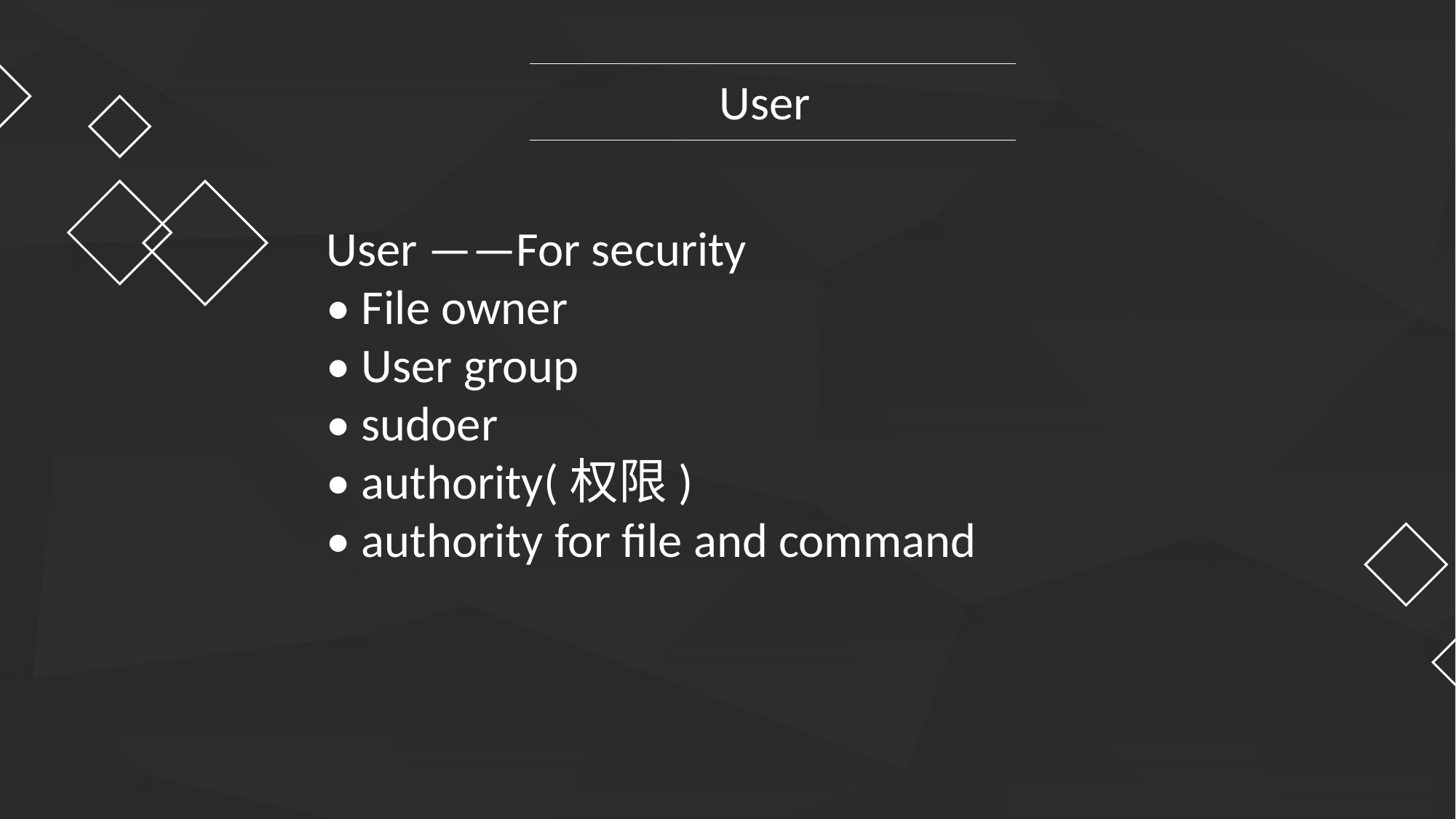

User

User ——For security
• File owner
• User group
• sudoer
• authority(权限)
• authority for file and command